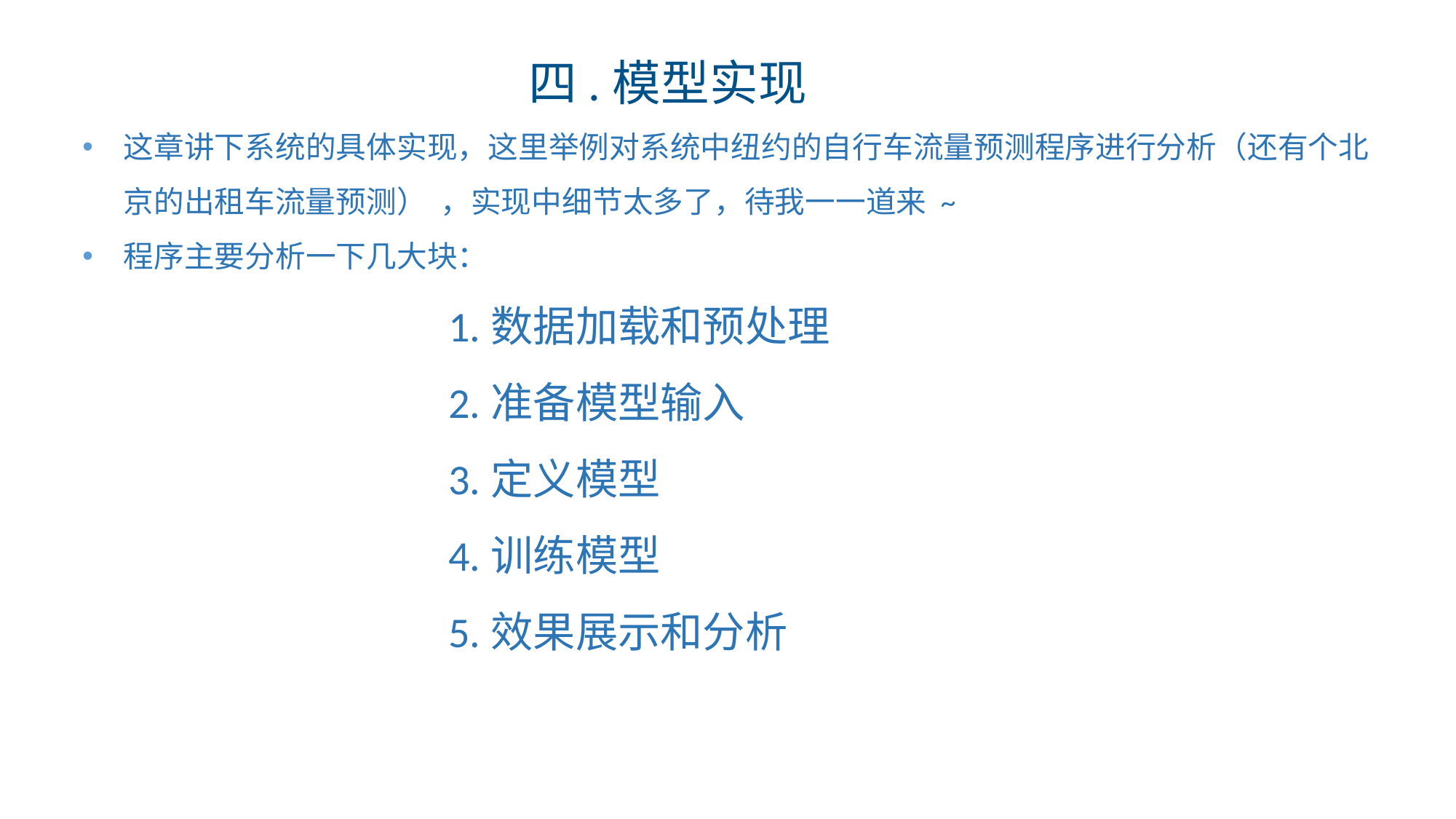

四.模型实现
这章讲下系统的具体实现，这里举例对系统中纽约的自行车流量预测程序进行分析（还有个北京的出租车流量预测）  ，实现中细节太多了，待我一一道来 ~
程序主要分析一下几大块：
                      		    1.数据加载和预处理
                        	    2.准备模型输入
                        	    3.定义模型
                      		    4.训练模型
                      		    5.效果展示和分析